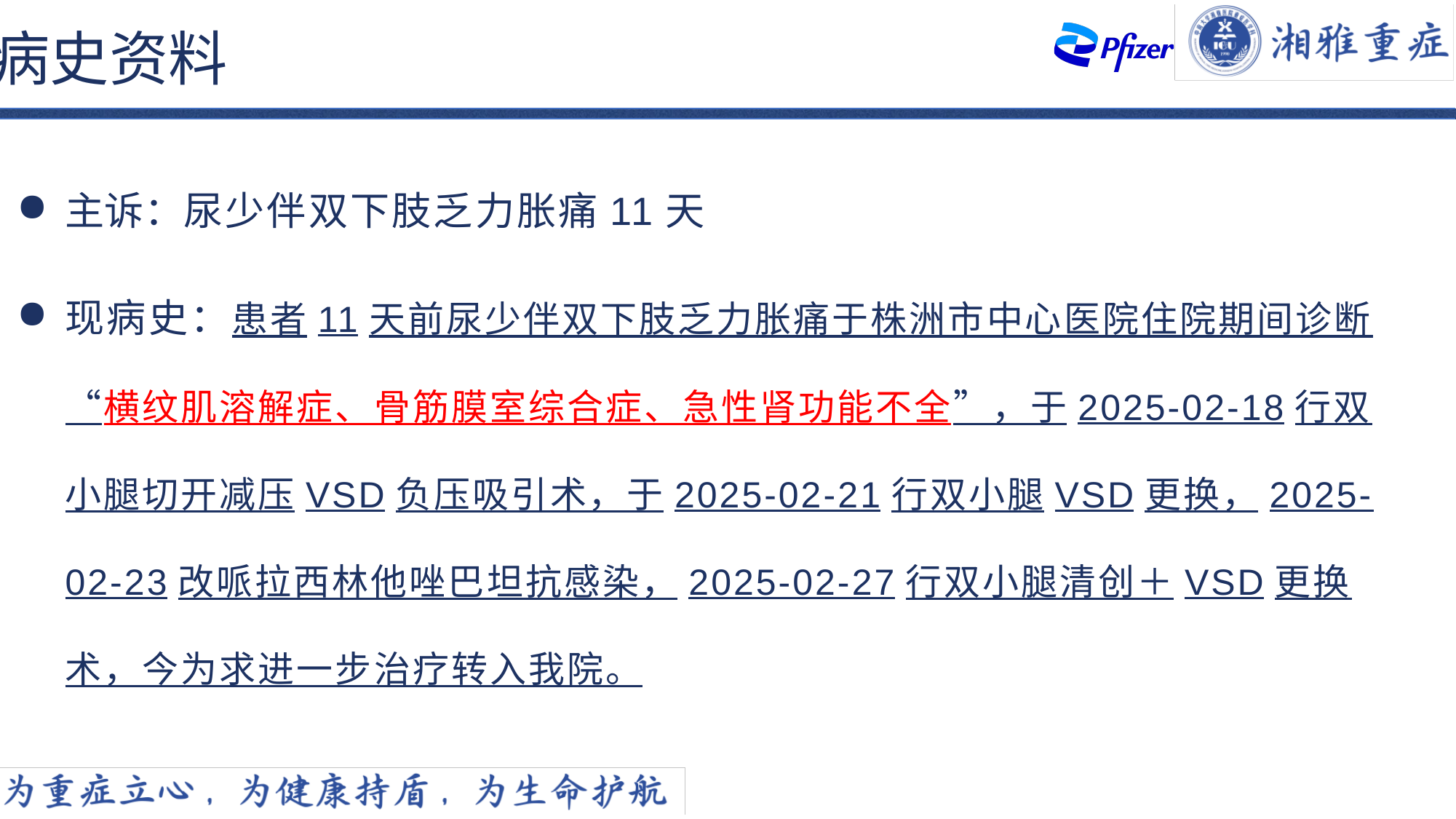

病史资料

主诉：尿少伴双下肢乏力胀痛11天
现病史：患者11天前尿少伴双下肢乏力胀痛于株洲市中心医院住院期间诊断“横纹肌溶解症、骨筋膜室综合症、急性肾功能不全”，于2025-02-18行双小腿切开减压VSD负压吸引术，于2025-02-21行双小腿VSD更换，2025-02-23改哌拉西林他唑巴坦抗感染，2025-02-27行双小腿清创＋VSD更换术，今为求进一步治疗转入我院。